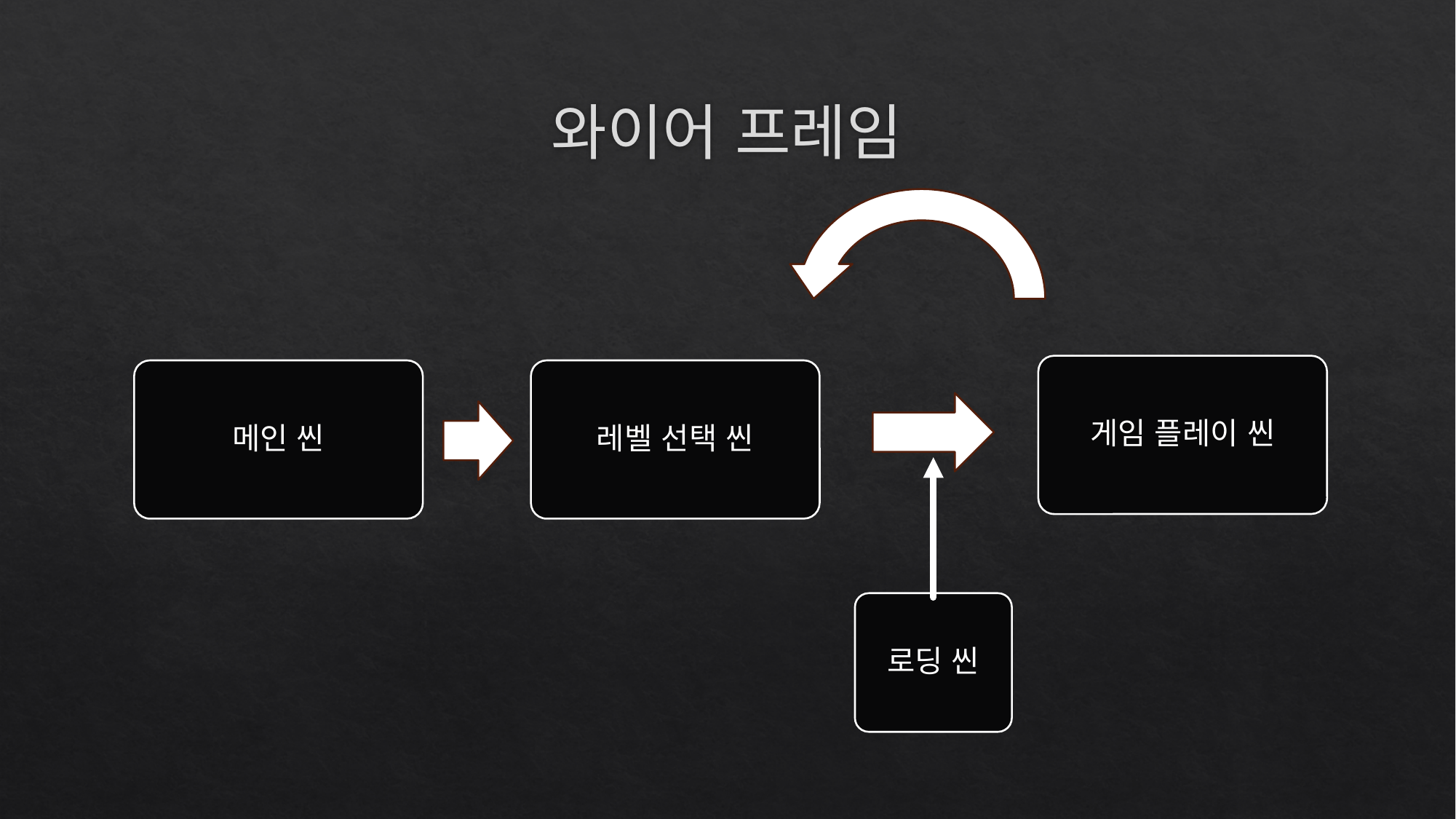

# 와이어 프레임

게임 플레이 씬

메인 씬

레벨 선택 씬

로딩 씬